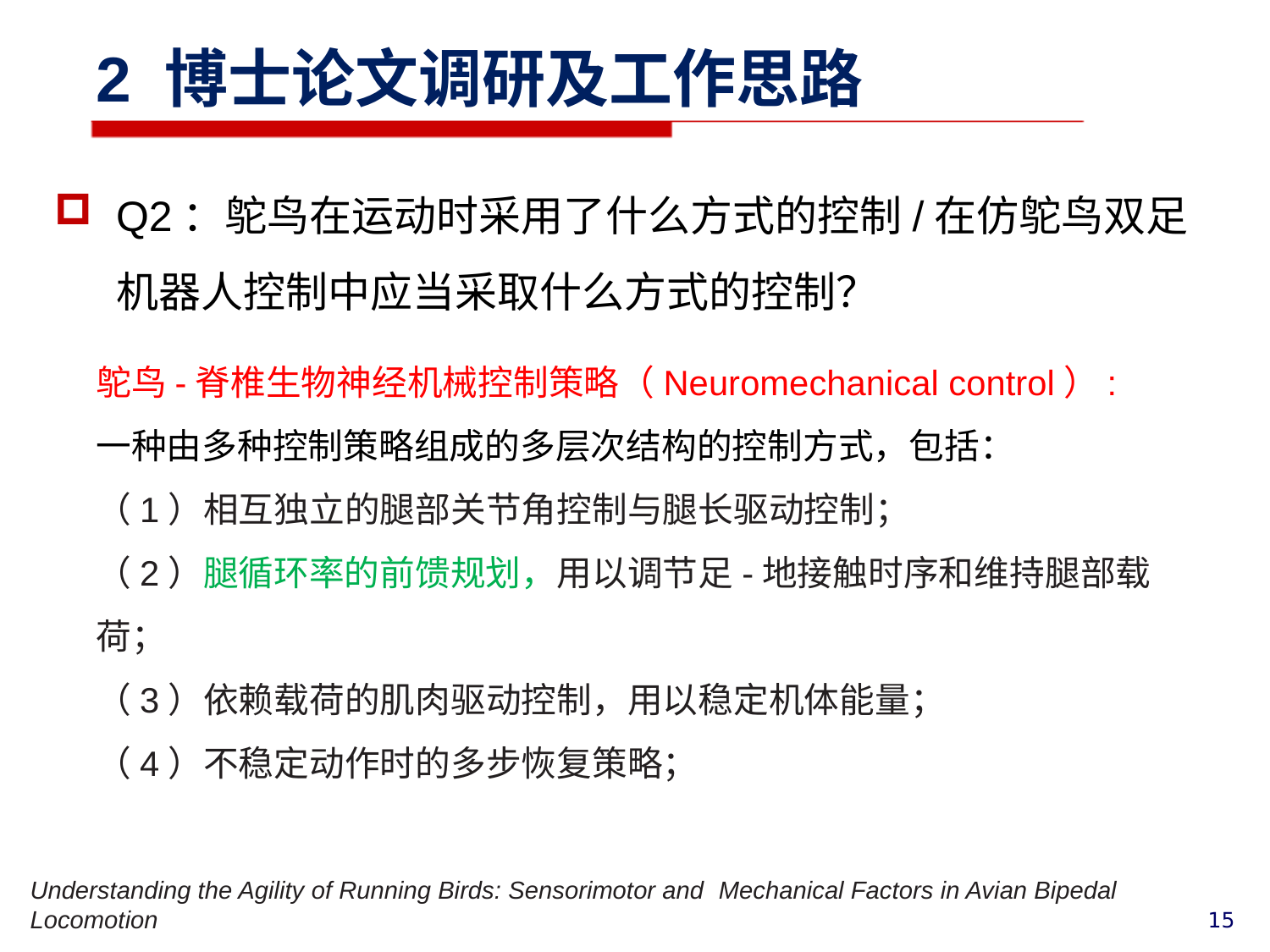

2 博士论文调研及工作思路
Q2：鸵鸟在运动时采用了什么方式的控制/在仿鸵鸟双足机器人控制中应当采取什么方式的控制？
鸵鸟-脊椎生物神经机械控制策略（Neuromechanical control）:
一种由多种控制策略组成的多层次结构的控制方式，包括：
（1）相互独立的腿部关节角控制与腿长驱动控制；
（2）腿循环率的前馈规划，用以调节足-地接触时序和维持腿部载荷；
（3）依赖载荷的肌肉驱动控制，用以稳定机体能量；
（4）不稳定动作时的多步恢复策略；
Understanding the Agility of Running Birds: Sensorimotor and  Mechanical Factors in Avian Bipedal Locomotion
15
15